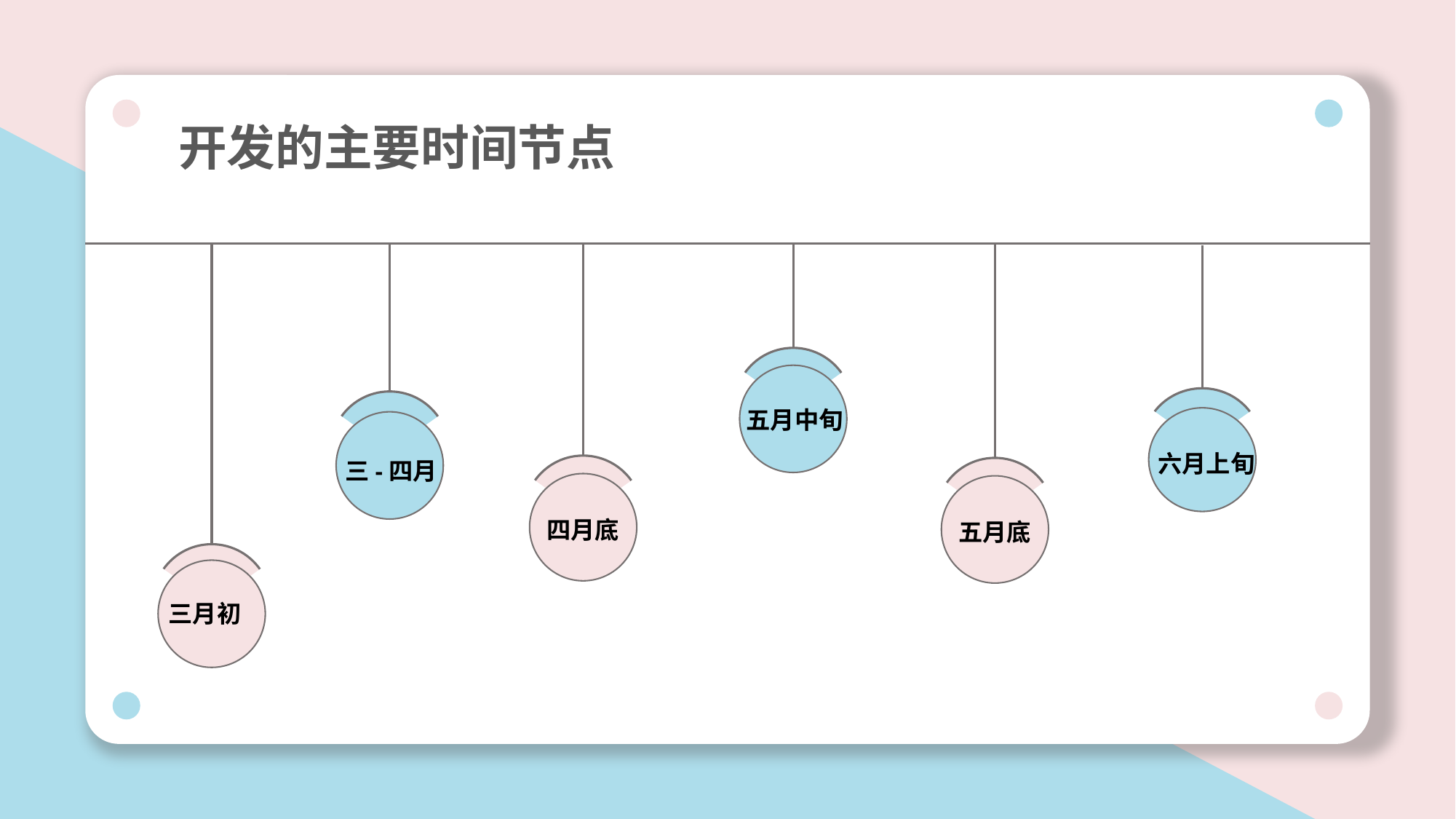

开发的主要时间节点

四月底

五月中旬

三-四月

三月初

五月底

六月上旬